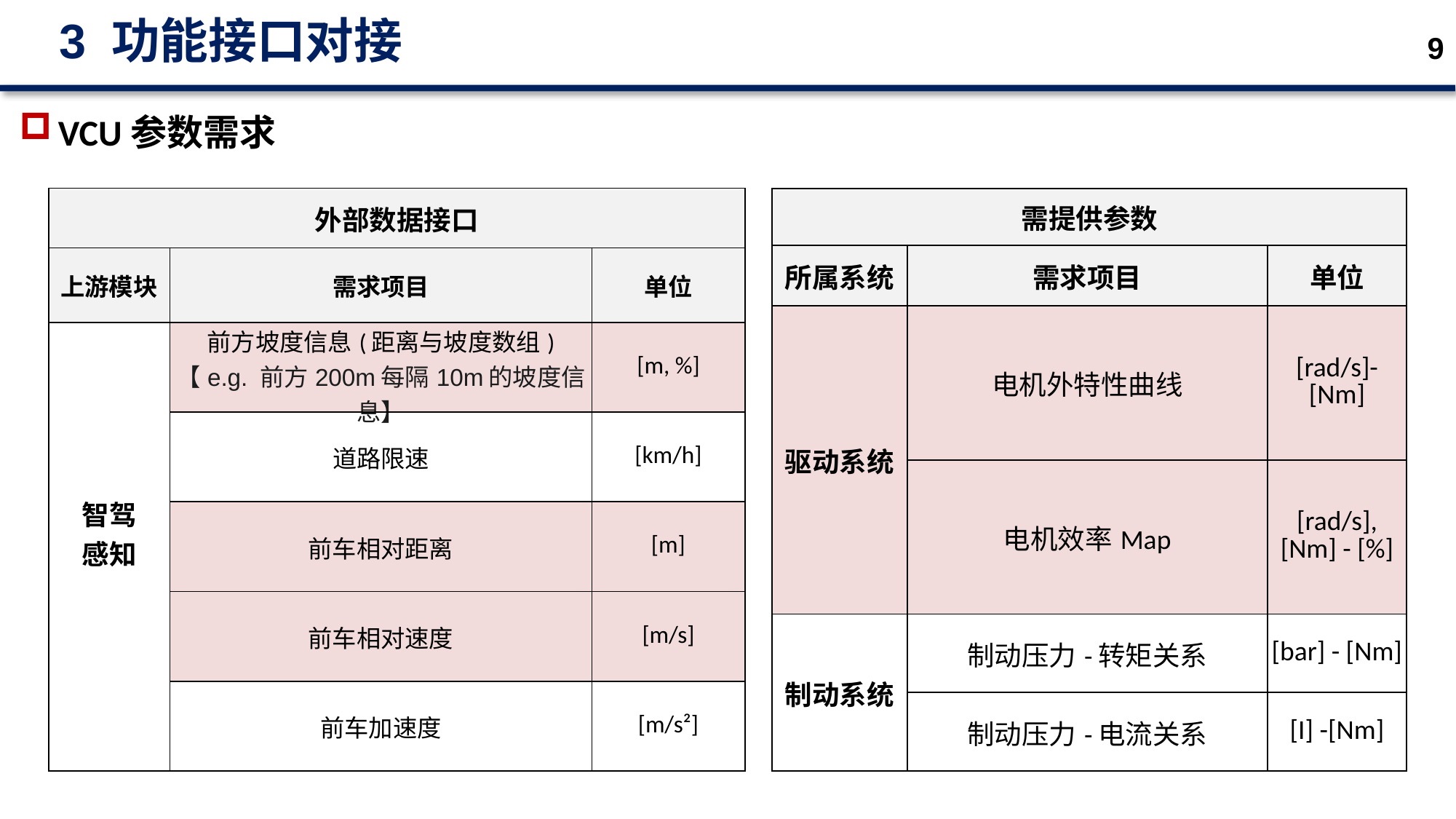

3 功能接口对接
9
VCU参数需求
| 外部数据接口 |  |  |
| --- | --- | --- |
| 上游模块 | 需求项目 | 单位 |
| 智驾 感知 | 前方坡度信息(距离与坡度数组) 【e.g. 前方200m每隔10m的坡度信息】 | [m, %] |
|  | 道路限速 | [km/h] |
|  | 前车相对距离 | [m] |
|  | 前车相对速度 | [m/s] |
|  | 前车加速度 | [m/s²] |
| 需提供参数 |  |  |
| --- | --- | --- |
| 所属系统 | 需求项目 | 单位 |
| 驱动系统 | 电机外特性曲线 | [rad/s]-[Nm] |
|  | 电机效率Map | [rad/s], [Nm] - [%] |
| 制动系统 | 制动压力-转矩关系 | [bar] - [Nm] |
|  | 制动压力-电流关系 | [I] -[Nm] |